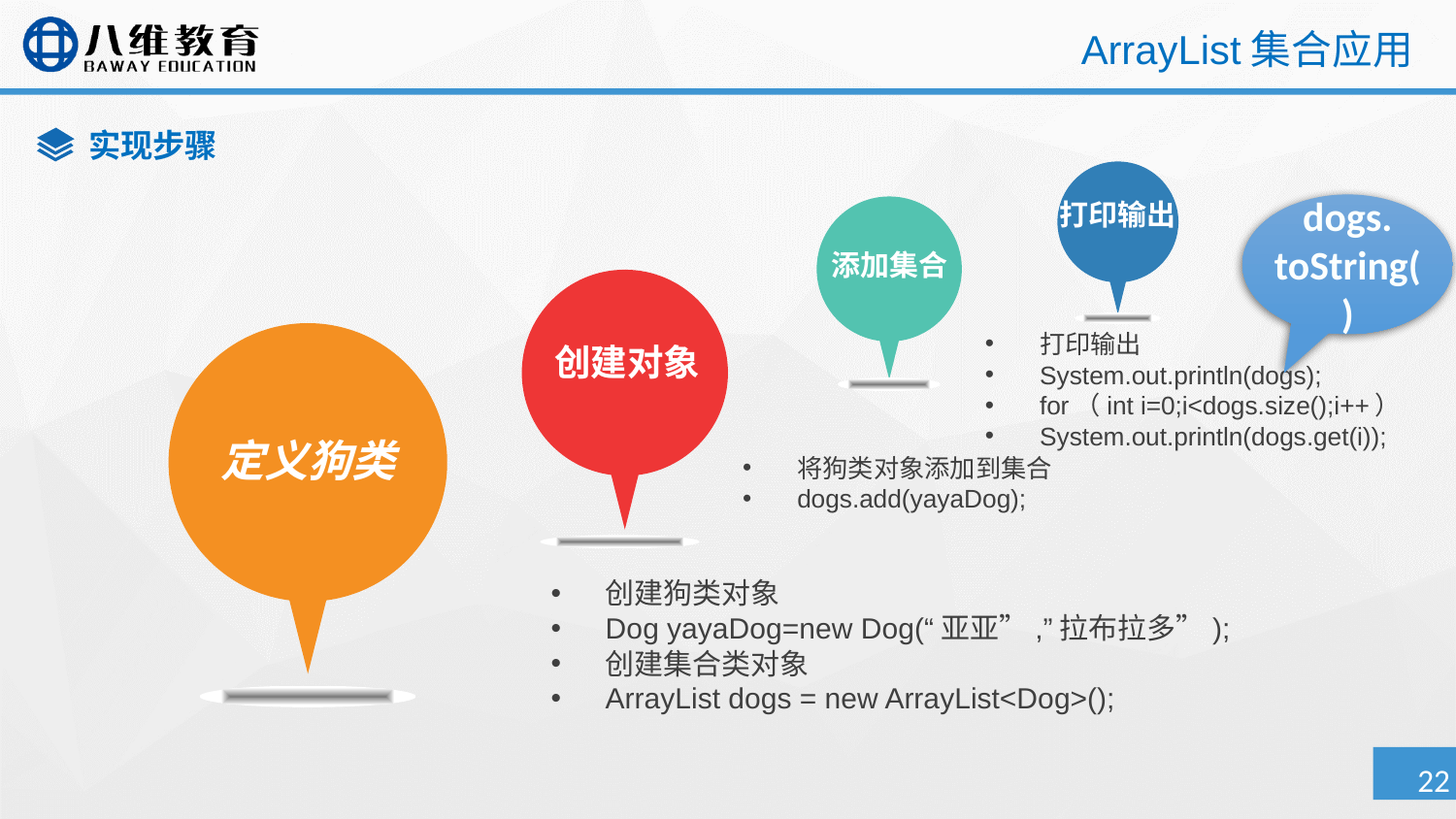

# ArrayList集合应用
实现步骤

打印输出

dogs.
toString()

添加集合

创建对象

打印输出
System.out.println(dogs);
for（int i=0;i<dogs.size();i++）
System.out.println(dogs.get(i));

定义狗类

将狗类对象添加到集合
dogs.add(yayaDog);
创建狗类对象
Dog yayaDog=new Dog(“亚亚”,”拉布拉多”);
创建集合类对象
ArrayList dogs = new ArrayList<Dog>();
22